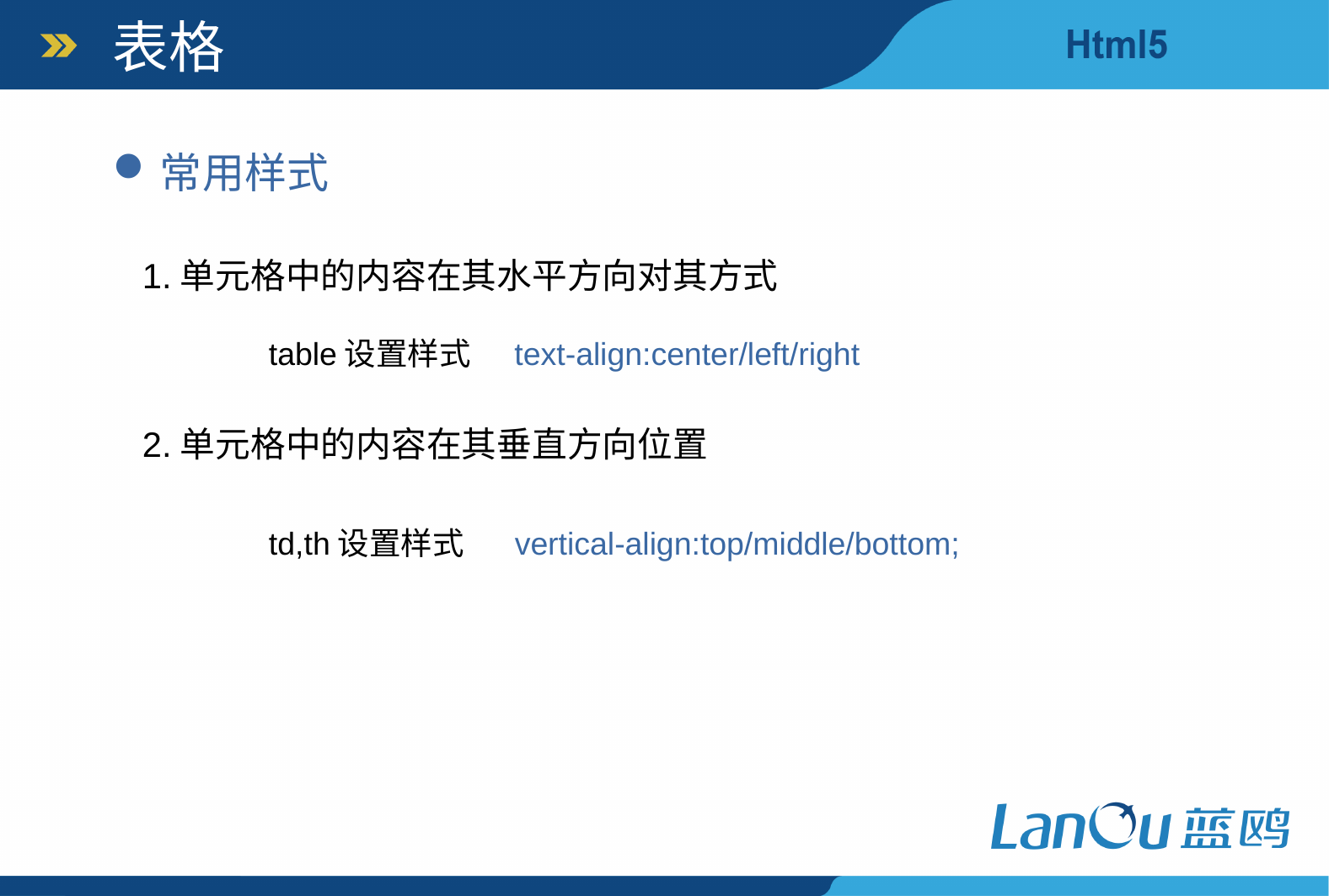

表格
常用样式
1.单元格中的内容在其水平方向对其方式

	table设置样式     text-align:center/left/right

2.单元格中的内容在其垂直方向位置

	td,th设置样式      vertical-align:top/middle/bottom;